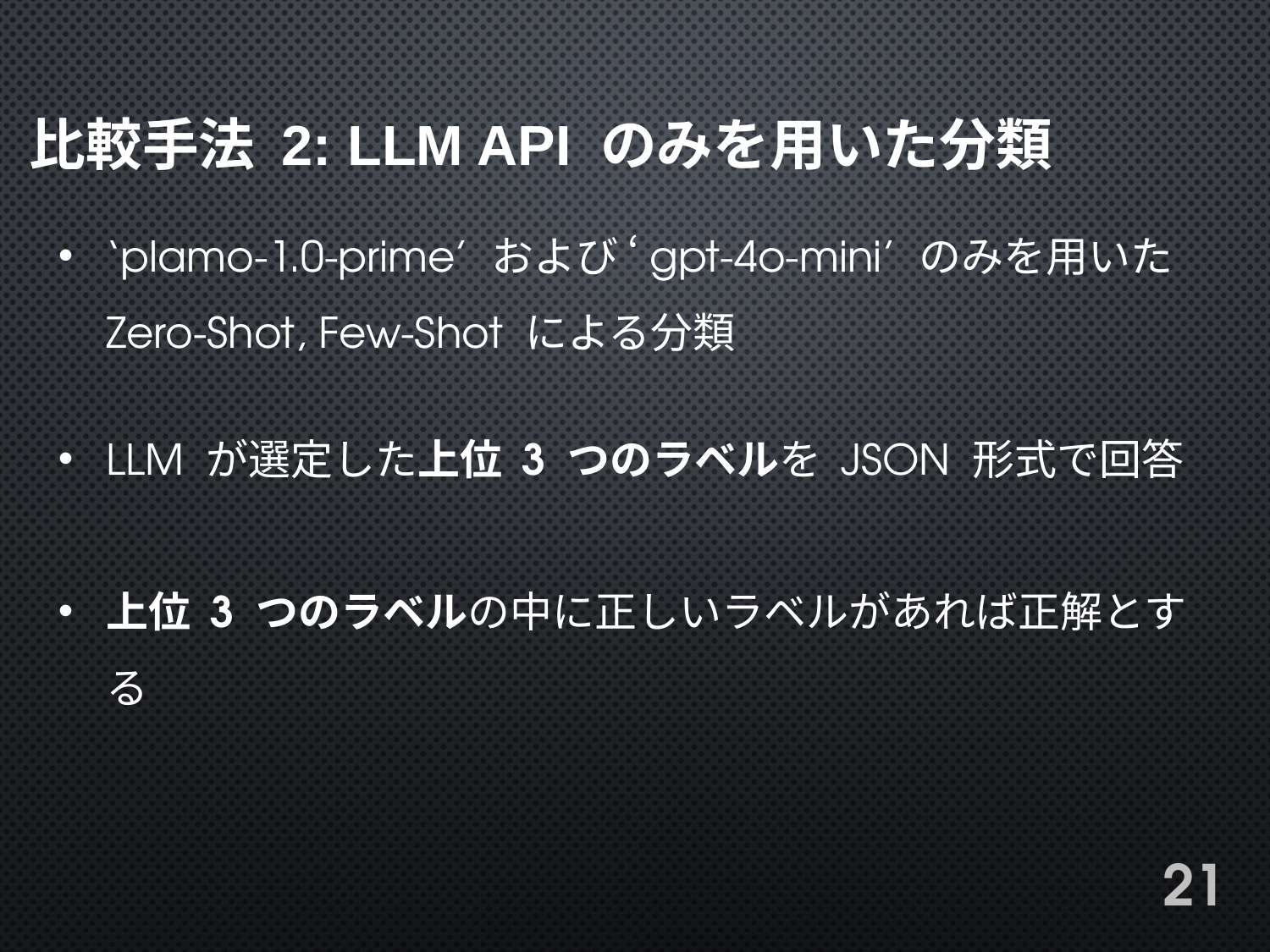

比較手法 2: LLM API のみを用いた分類
‘plamo-1.0-prime’ および ‘gpt-4o-mini’ のみを用いた
Zero-Shot, Few-Shot による分類
LLM が選定した上位 3 つのラベルを JSON 形式で回答
上位 3 つのラベルの中に正しいラベルがあれば正解とする
21